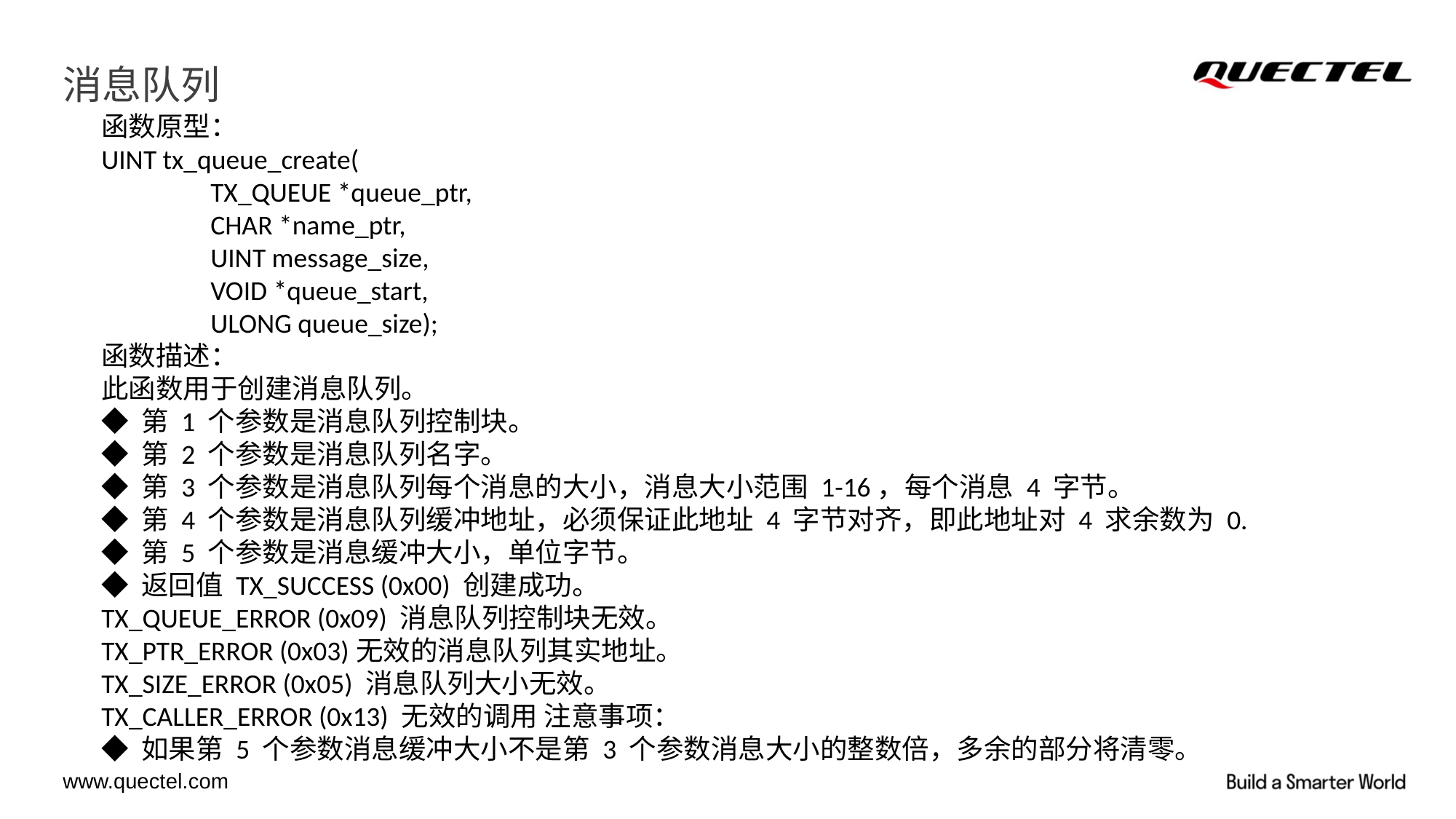

# 消息队列
函数原型：
UINT tx_queue_create(
	TX_QUEUE *queue_ptr,
	CHAR *name_ptr,
	UINT message_size,
	VOID *queue_start,
	ULONG queue_size);
函数描述：
此函数用于创建消息队列。
◆ 第 1 个参数是消息队列控制块。
◆ 第 2 个参数是消息队列名字。
◆ 第 3 个参数是消息队列每个消息的大小，消息大小范围 1-16，每个消息 4 字节。
◆ 第 4 个参数是消息队列缓冲地址，必须保证此地址 4 字节对齐，即此地址对 4 求余数为 0.
◆ 第 5 个参数是消息缓冲大小，单位字节。
◆ 返回值 TX_SUCCESS (0x00) 创建成功。
TX_QUEUE_ERROR (0x09) 消息队列控制块无效。
TX_PTR_ERROR (0x03)无效的消息队列其实地址。
TX_SIZE_ERROR (0x05) 消息队列大小无效。
TX_CALLER_ERROR (0x13) 无效的调用 注意事项：
◆ 如果第 5 个参数消息缓冲大小不是第 3 个参数消息大小的整数倍，多余的部分将清零。